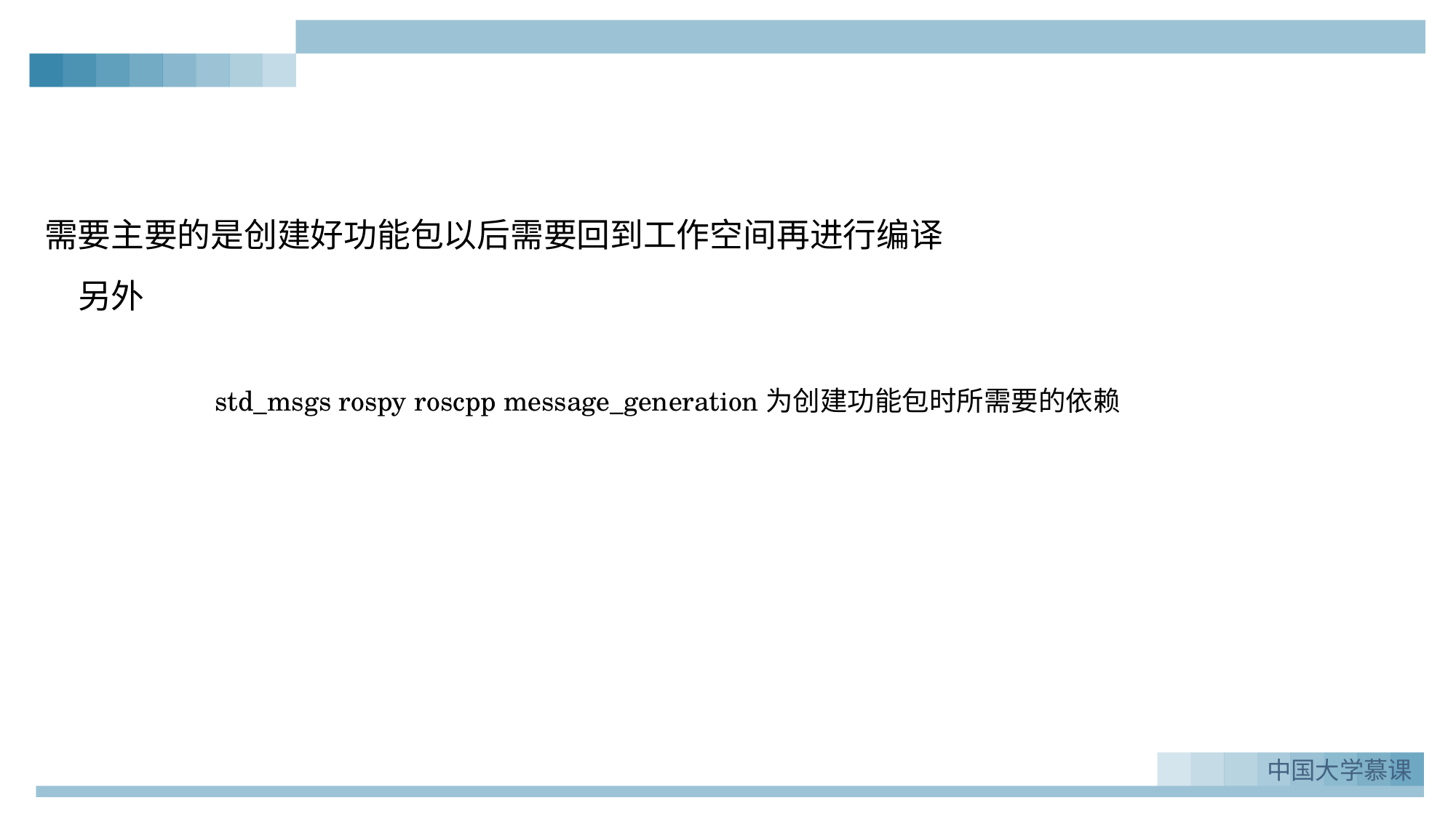

需要主要的是创建好功能包以后需要回到工作空间再进行编译
另外

std_msgs rospy roscpp message_generation为创建功能包时所需要的依赖
中国大学慕课